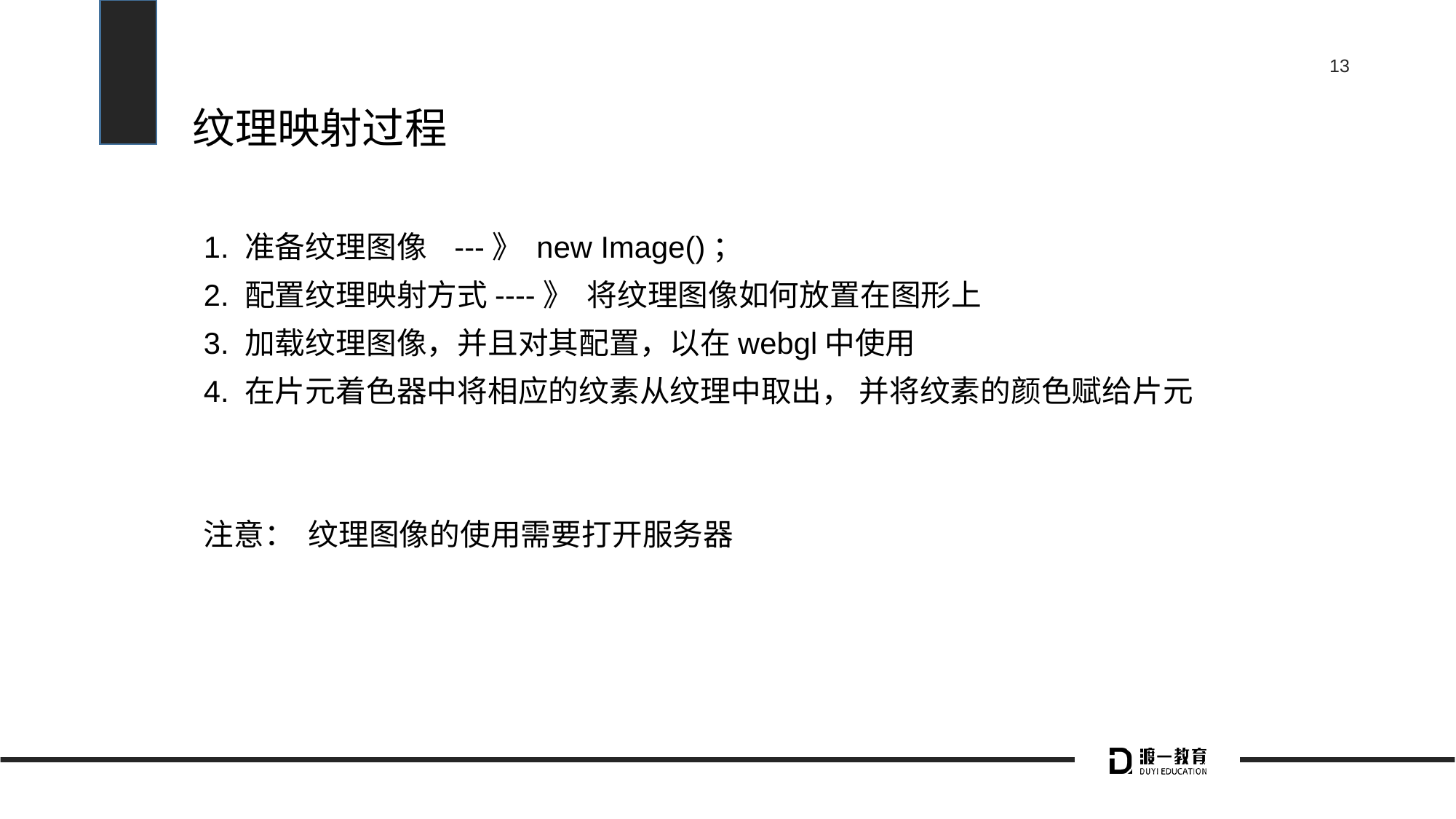

# 纹理映射过程
1. 准备纹理图像   ---》 new Image()；
2. 配置纹理映射方式----》  将纹理图像如何放置在图形上
3. 加载纹理图像，并且对其配置，以在webgl中使用
4. 在片元着色器中将相应的纹素从纹理中取出， 并将纹素的颜色赋给片元

注意：  纹理图像的使用需要打开服务器